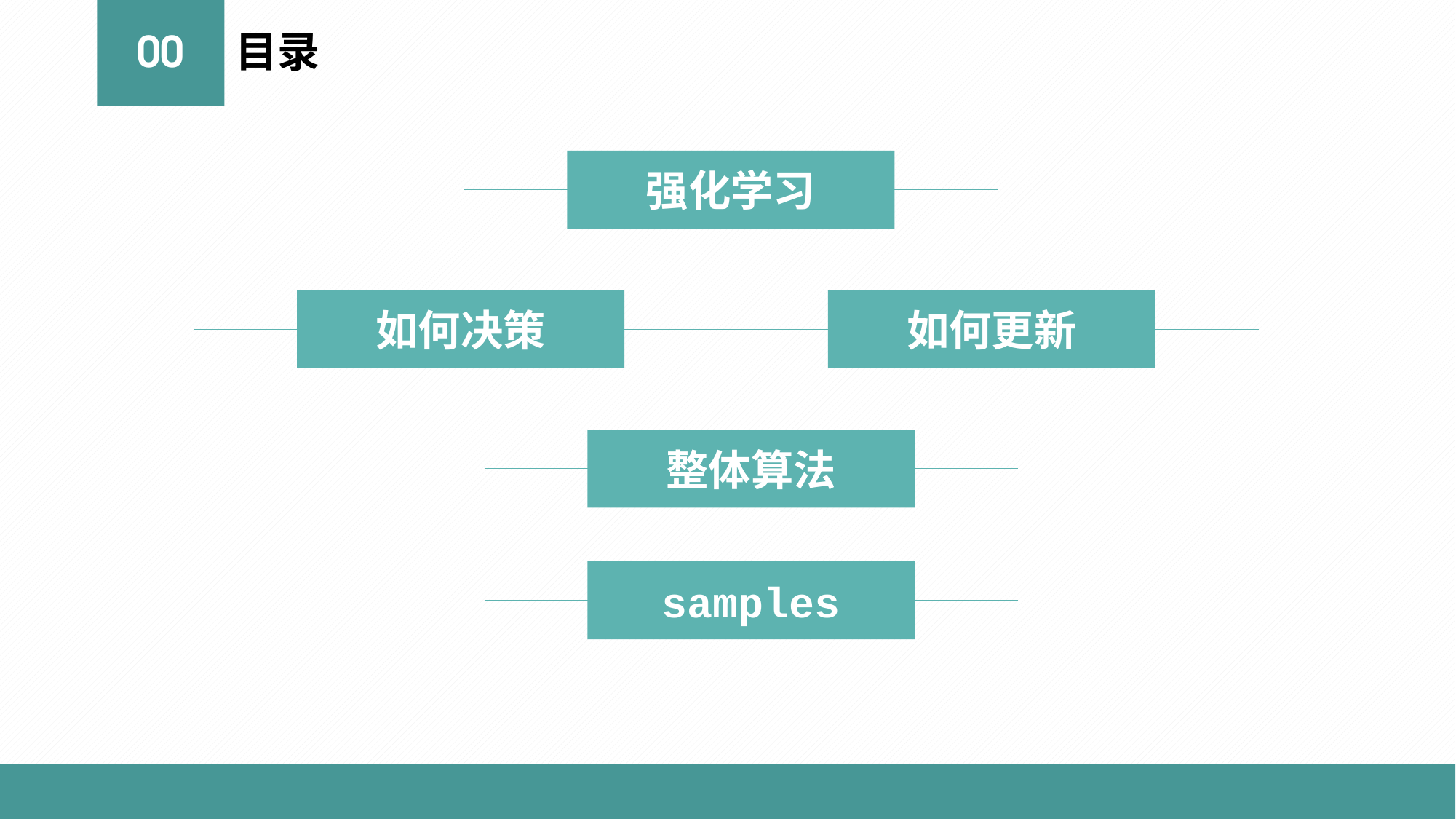

00
目录
强化学习
如何更新
如何决策
整体算法
samples